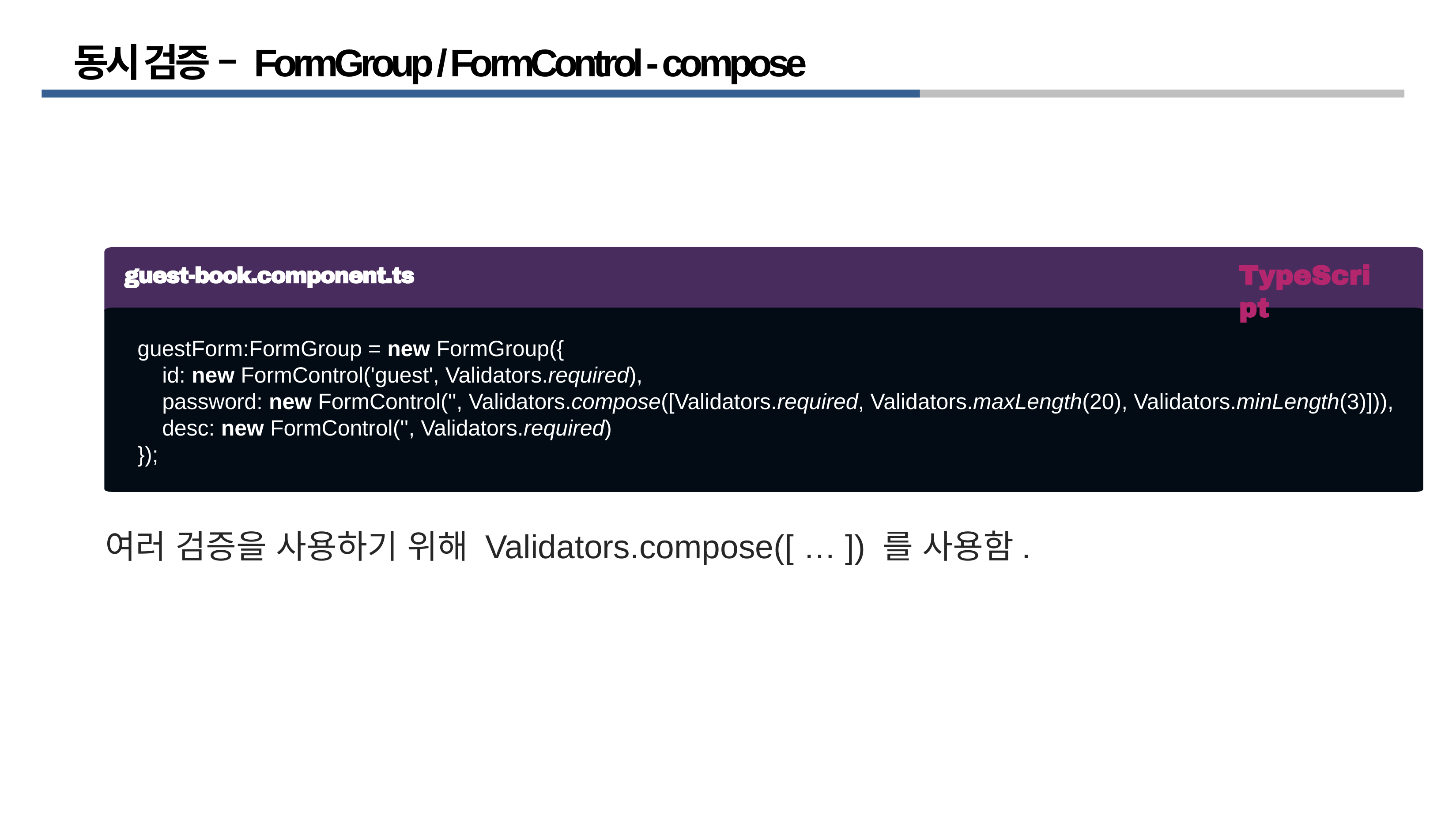

# 동시 검증 – FormGroup / FormControl - compose

TypeScript
guest-book.component.ts

guestForm:FormGroup = new FormGroup({
    id: new FormControl('guest', Validators.required),
    password: new FormControl('', Validators.compose([Validators.required, Validators.maxLength(20), Validators.minLength(3)])),
    desc: new FormControl('', Validators.required)
});
여러 검증을 사용하기 위해 Validators.compose([ … ]) 를 사용함.